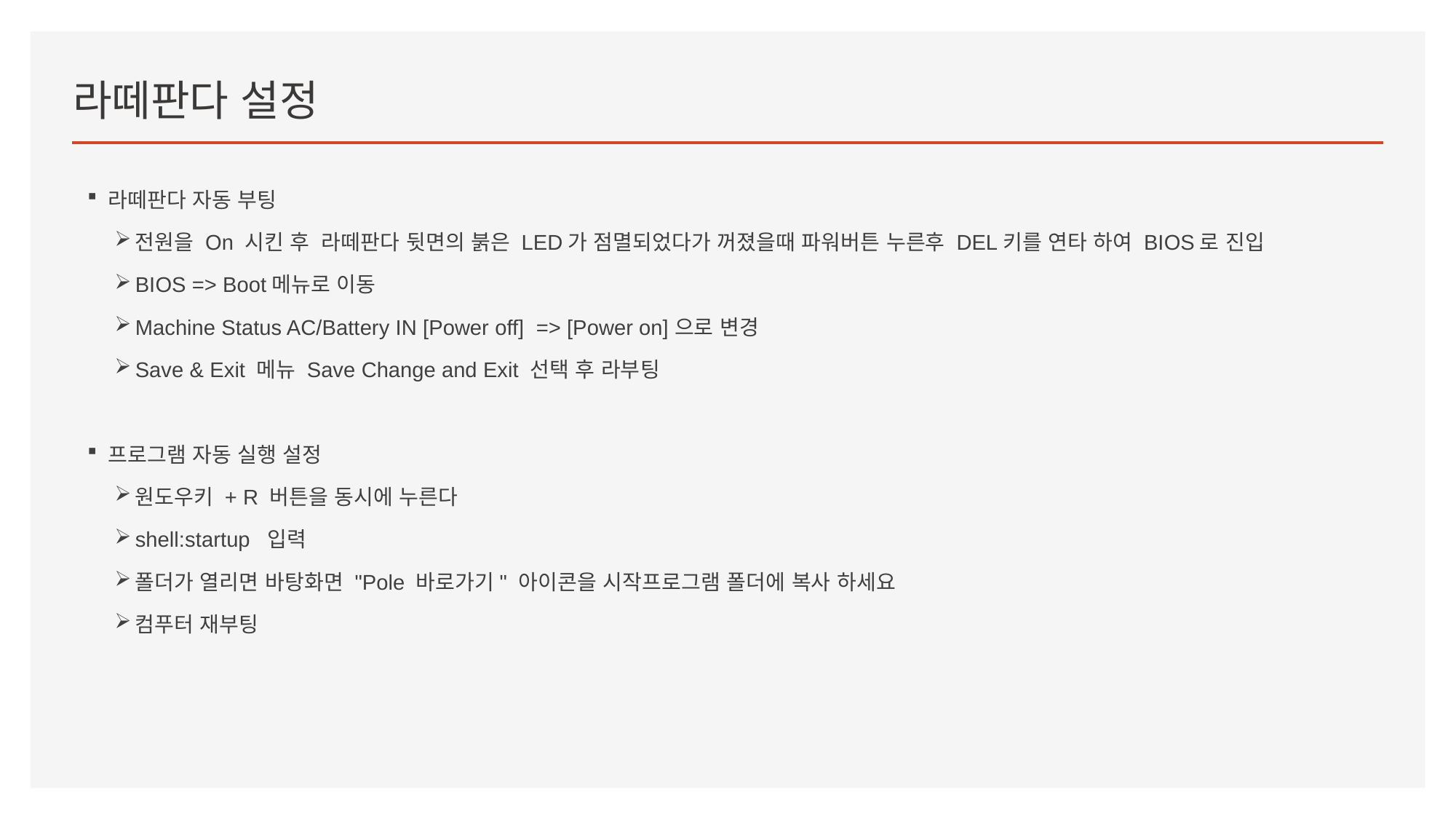

# 라떼판다 설정

라떼판다 자동 부팅
전원을 On 시킨 후  라떼판다 뒷면의 붉은 LED가 점멸되었다가 꺼졌을때 파워버튼 누른후 DEL키를 연타 하여 BIOS로 진입
BIOS => Boot메뉴로 이동
Machine Status AC/Battery IN [Power off]  => [Power on]으로 변경
Save & Exit 메뉴 Save Change and Exit 선택 후 라부팅

프로그램 자동 실행 설정
원도우키 + R 버튼을 동시에 누른다
shell:startup  입력
폴더가 열리면 바탕화면 "Pole 바로가기" 아이콘을 시작프로그램 폴더에 복사 하세요
컴푸터 재부팅